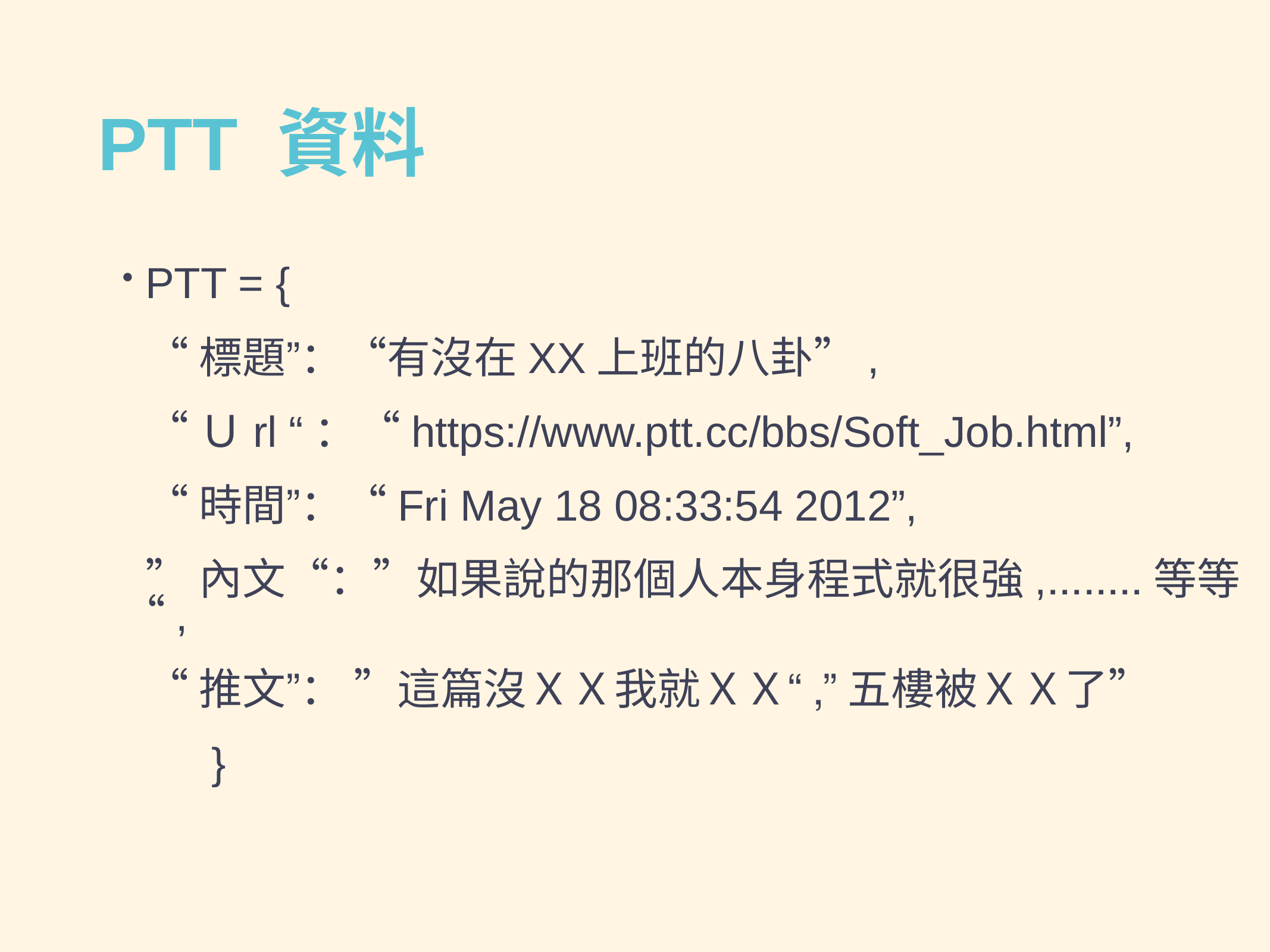

37
# PTT 資料
PTT = {
“標題”：“有沒在XX上班的八卦”,
“Ｕrl “：“https://www.ptt.cc/bbs/Soft_Job.html”,
“時間”：“Fri May 18 08:33:54 2012”,
”內文“：”如果說的那個人本身程式就很強,........等等“,
“推文”： ”這篇沒ＸＸ我就ＸＸ“,”五樓被ＸＸ了”
	}